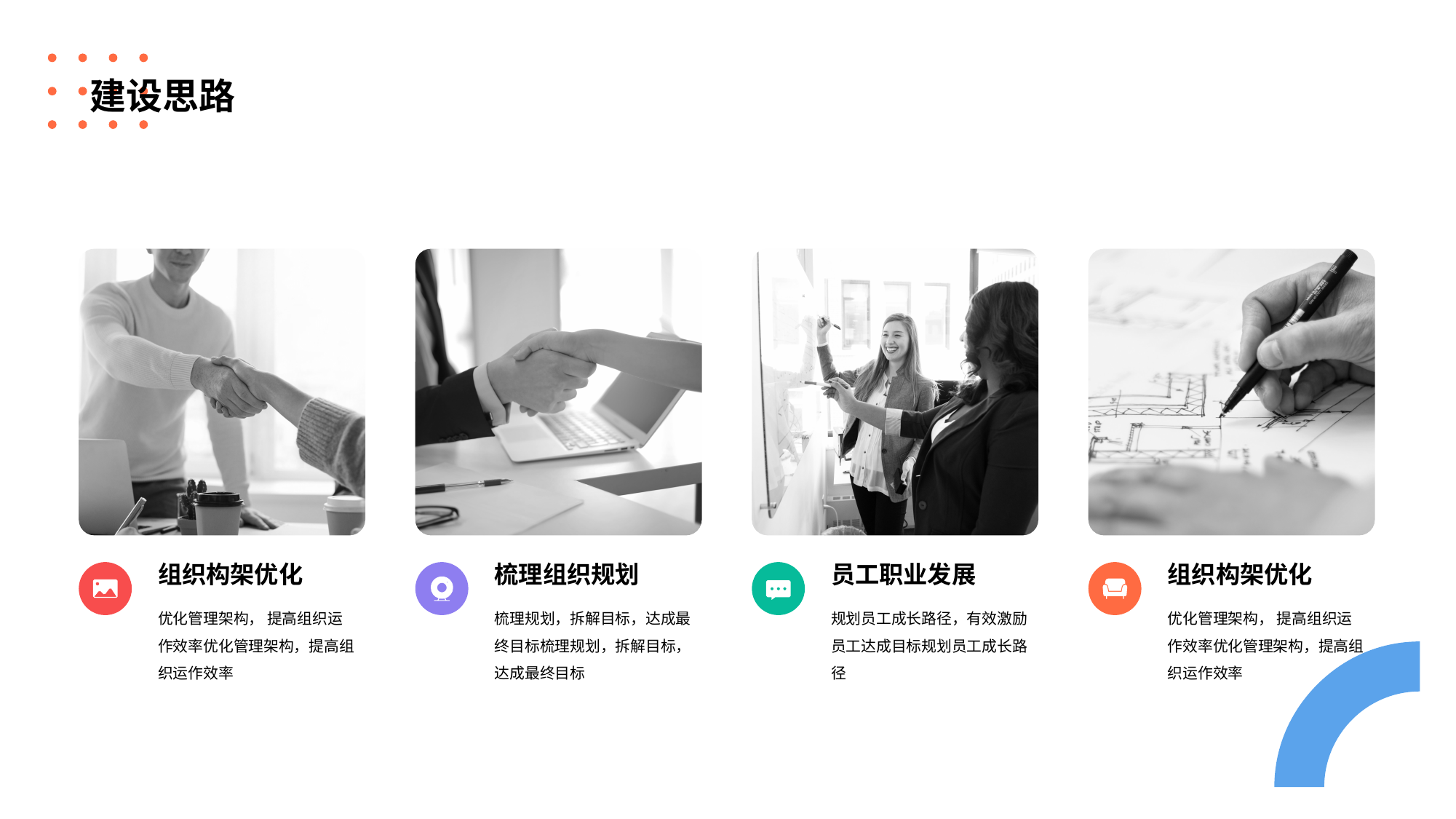

# 建设思路

组织构架优化
梳理组织规划
员工职业发展
组织构架优化

优化管理架构， 提高组织运作效率优化管理架构，提高组织运作效率
梳理规划，拆解目标，达成最终目标梳理规划，拆解目标，达成最终目标
规划员工成长路径，有效激励员工达成目标规划员工成长路径
优化管理架构， 提高组织运作效率优化管理架构，提高组织运作效率